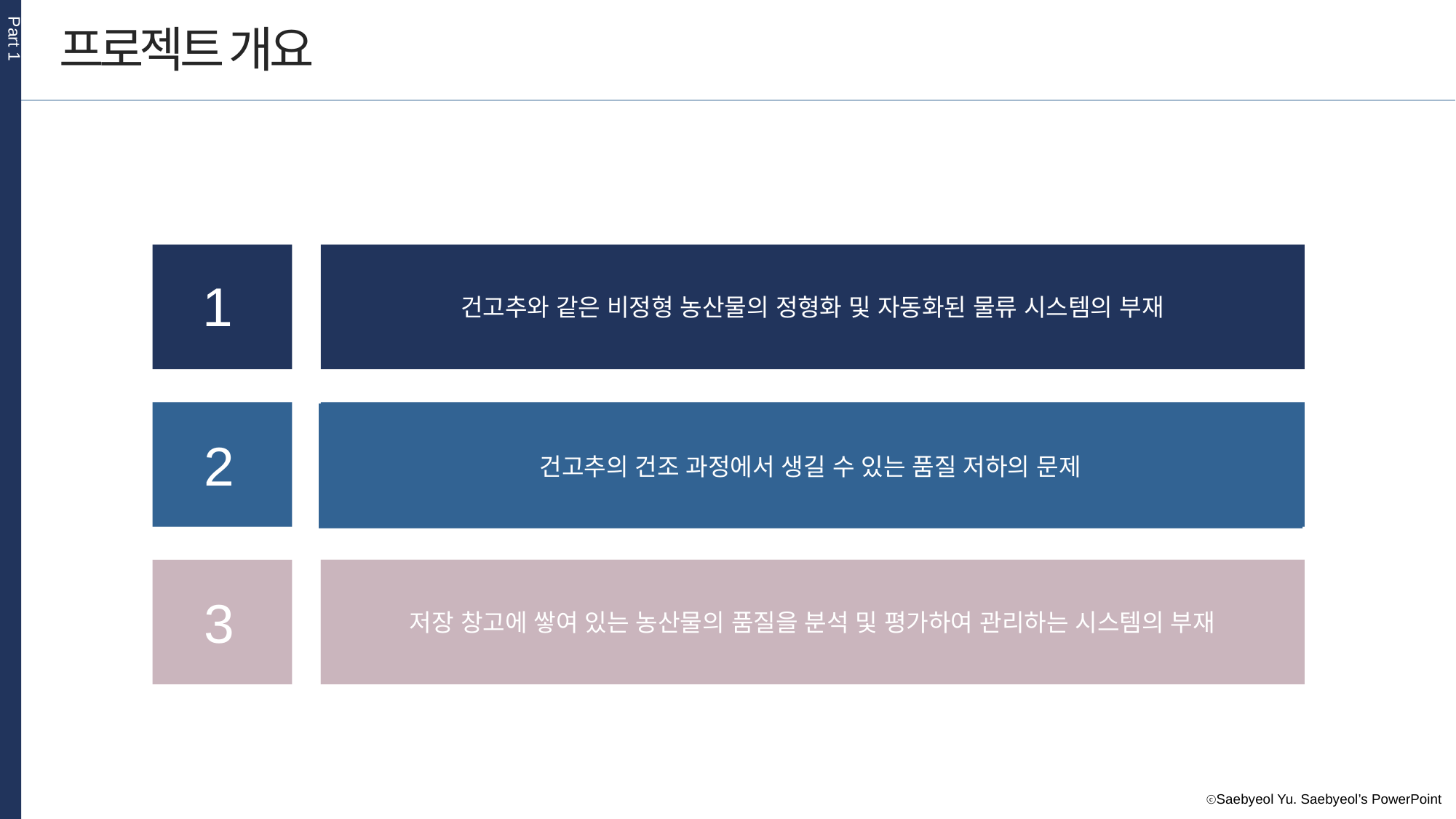

Part 1
프로젝트 개요

건고추와 같은 비정형 농산물의 정형화 및 자동화된 물류 시스템의 부재
1

건고추의 건조 과정에서 생길 수 있는 품질 저하의 문제
2

저장 창고에 쌓여 있는 농산물의 품질을 분석 및 평가하여 관리하는 시스템의 부재
3